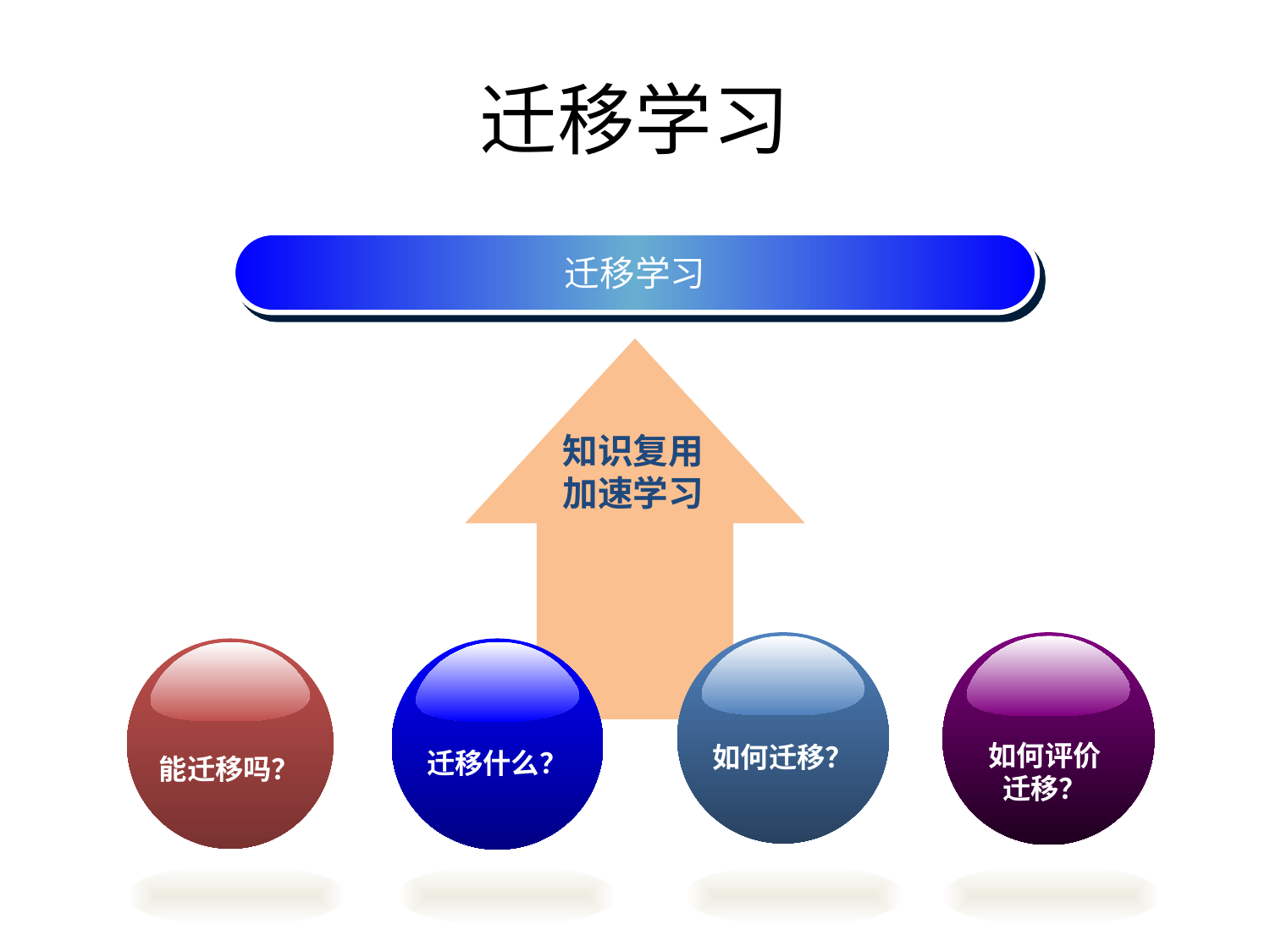

# 迁移学习
迁移学习

知识复用
加速学习

如何迁移？

如何评价
迁移？

能迁移吗？

迁移什么？